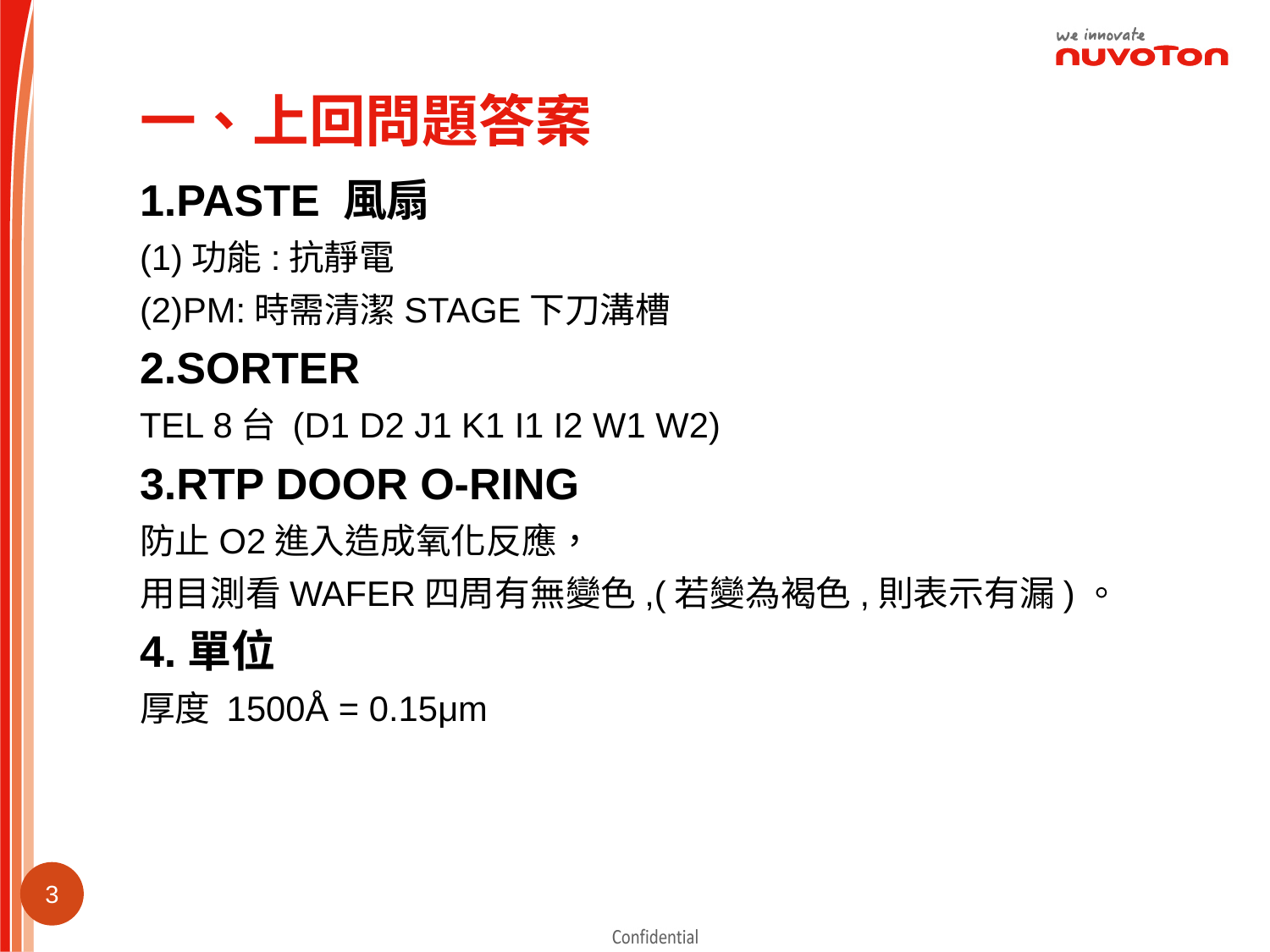

# 一、上回問題答案
1.PASTE 風扇
(1)功能:抗靜電
(2)PM:時需清潔STAGE下刀溝槽
2.SORTER
TEL 8台 (D1 D2 J1 K1 I1 I2 W1 W2)
3.RTP DOOR O-RING
防止O2進入造成氧化反應，
用目測看WAFER四周有無變色,(若變為褐色,則表示有漏)。
4.單位
厚度 1500Å = 0.15μm

3